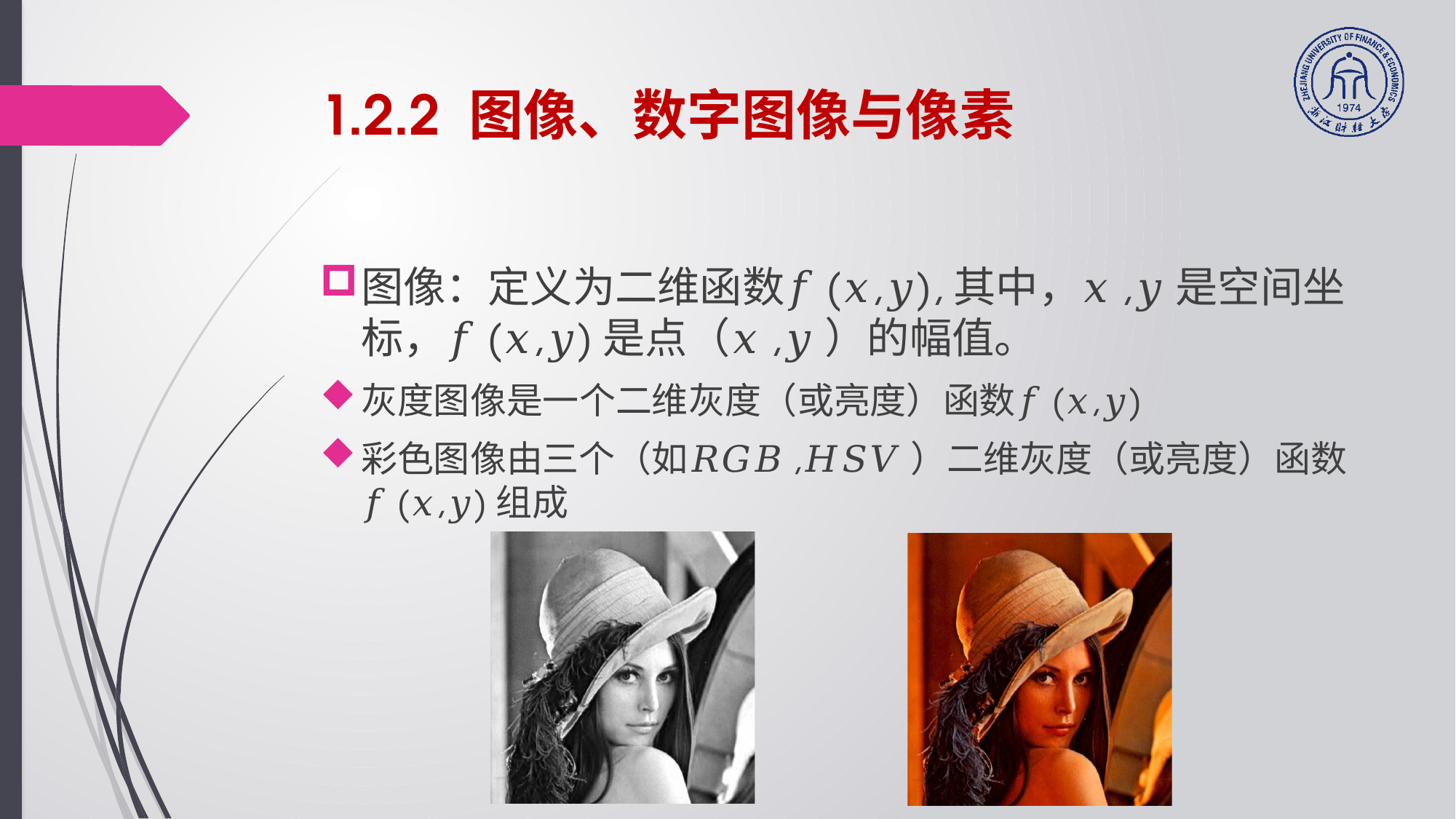

# 1.2.2 图像、数字图像与像素
图像：定义为二维函数𝑓(𝑥,𝑦),其中，𝑥,𝑦是空间坐标，𝑓(𝑥,𝑦)是点（𝑥,𝑦）的幅值。
灰度图像是一个二维灰度（或亮度）函数𝑓(𝑥,𝑦)
彩色图像由三个（如𝑅𝐺𝐵,𝐻𝑆𝑉）二维灰度（或亮度）函数𝑓(𝑥,𝑦)组成